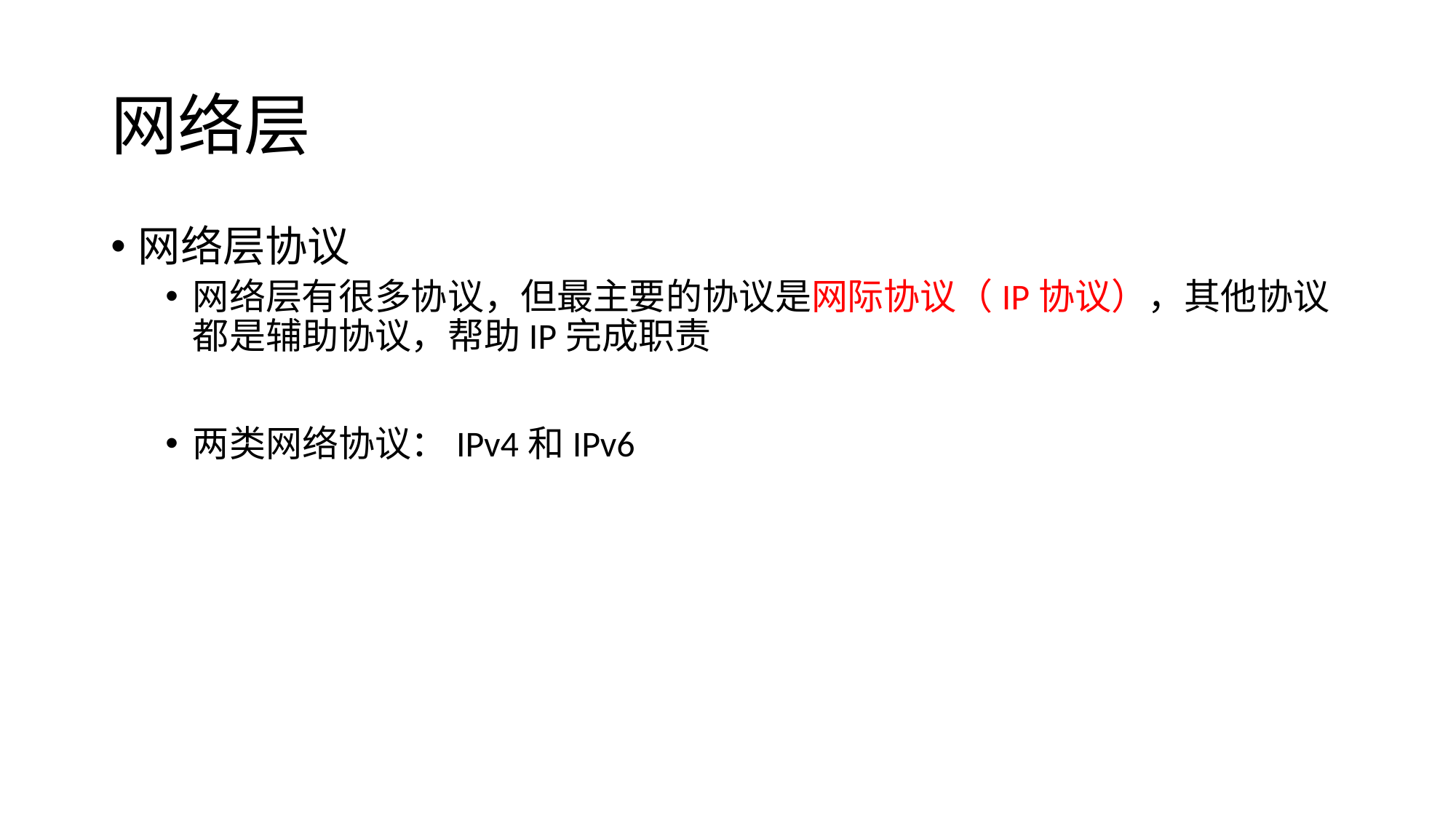

# 网络层
网络层协议
网络层有很多协议，但最主要的协议是网际协议（IP协议），其他协议都是辅助协议，帮助IP完成职责

两类网络协议：IPv4和IPv6